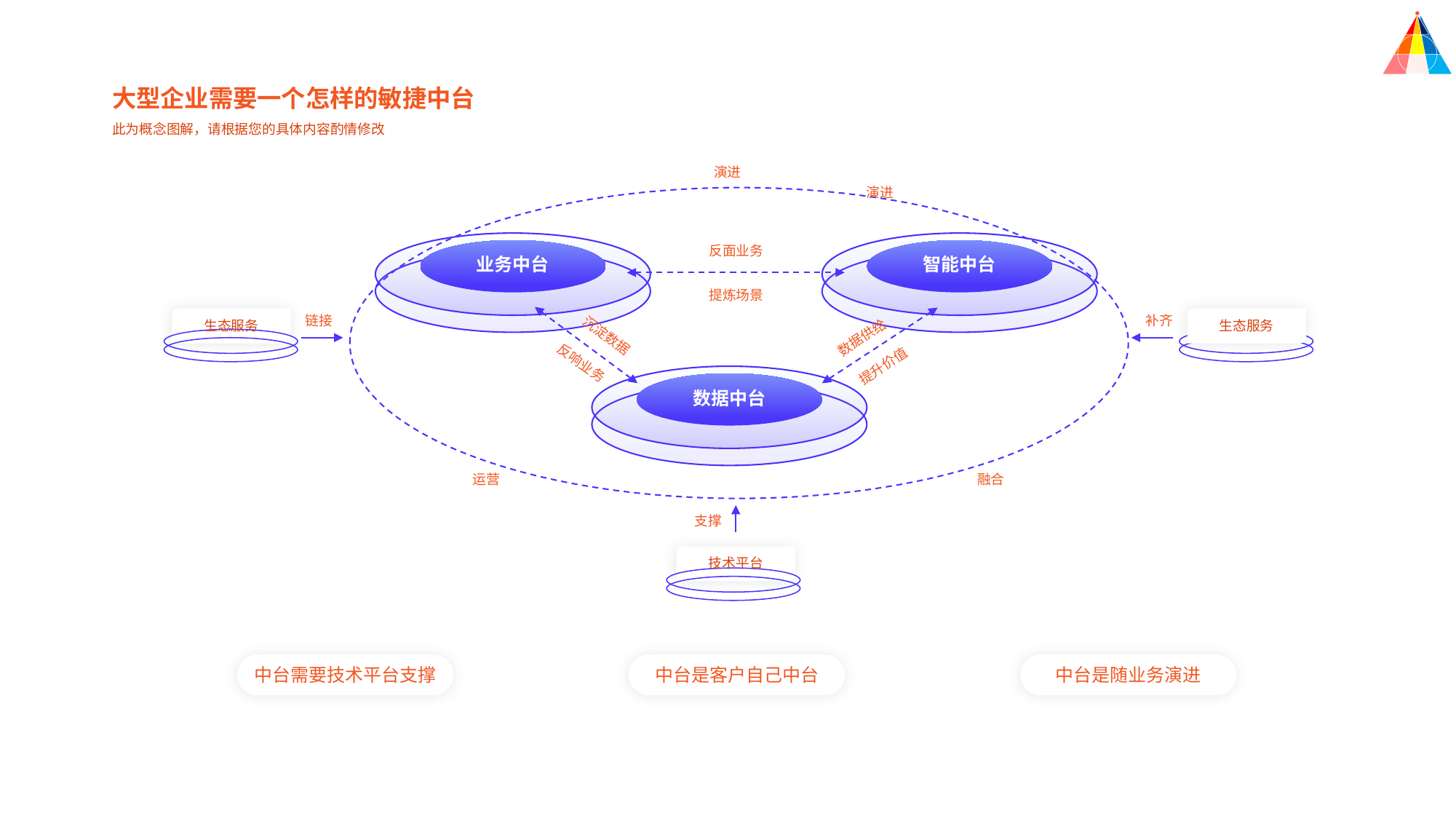

大型企业需要一个怎样的敏捷中台
此为概念图解，请根据您的具体内容酌情修改
演进
演进

反面业务

业务中台
智能中台

提炼场景
链接
补齐

生态服务
生态服务
沉淀数据
数据供给

反响业务
提升价值

数据中台

运营
融合
支撑

技术平台

中台需要技术平台支撑
中台是客户自己中台
中台是随业务演进